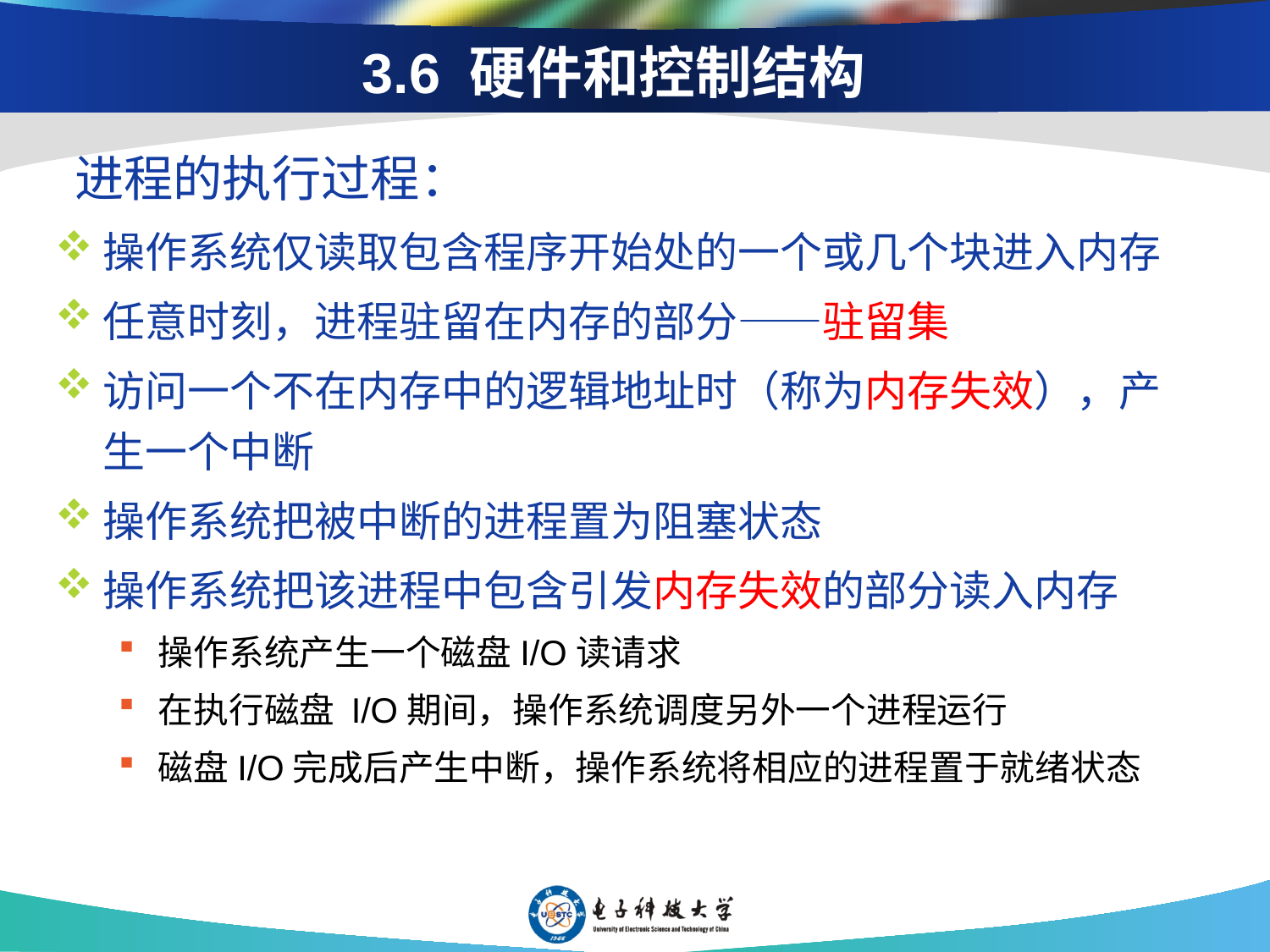

# 3.6 硬件和控制结构
 进程的执行过程：
操作系统仅读取包含程序开始处的一个或几个块进入内存
任意时刻，进程驻留在内存的部分——驻留集
访问一个不在内存中的逻辑地址时（称为内存失效），产生一个中断
操作系统把被中断的进程置为阻塞状态
操作系统把该进程中包含引发内存失效的部分读入内存
操作系统产生一个磁盘I/O读请求
在执行磁盘 I/O期间，操作系统调度另外一个进程运行
磁盘I/O完成后产生中断，操作系统将相应的进程置于就绪状态